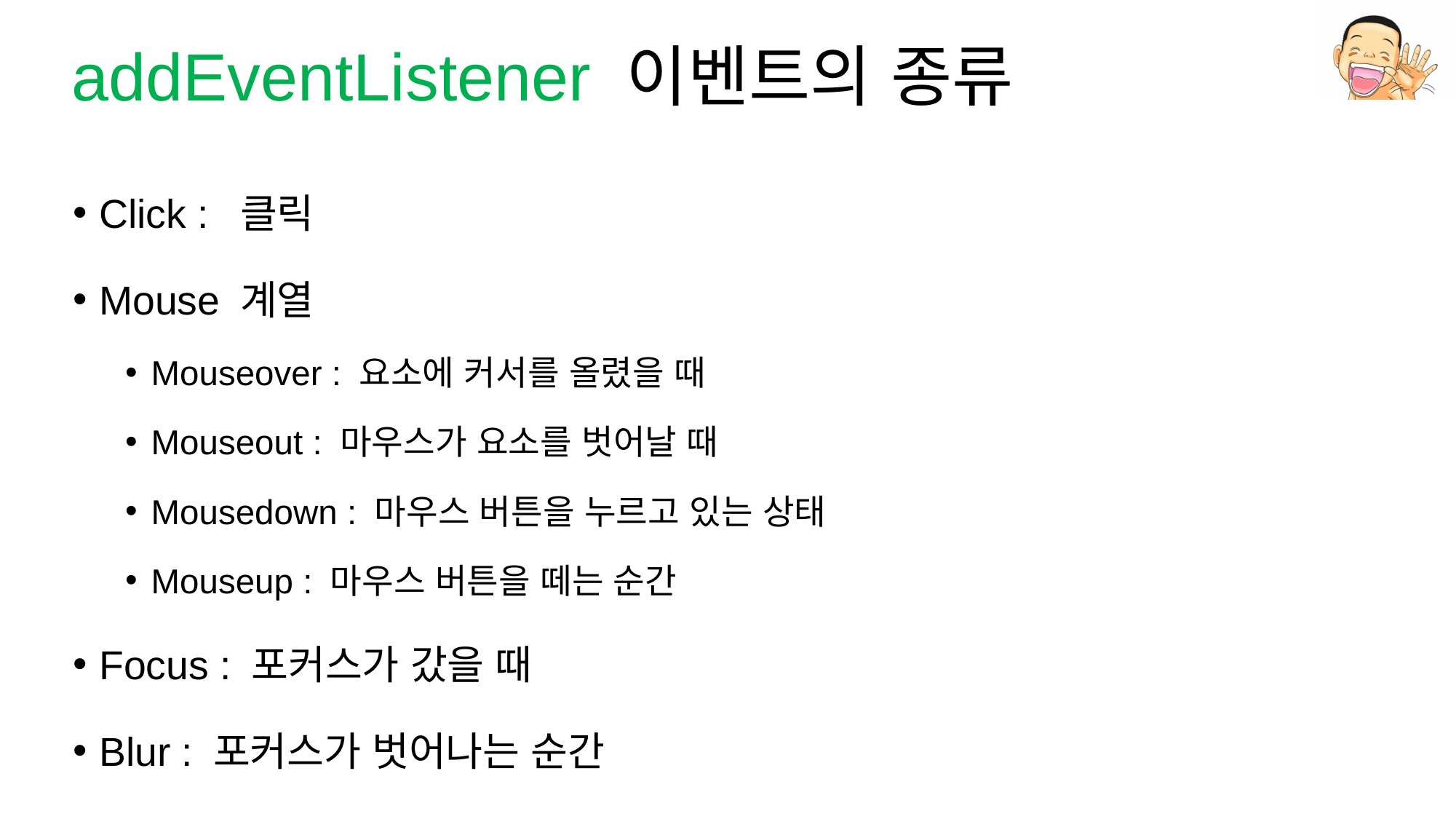

# addEventListener 이벤트의 종류
Click :  클릭
Mouse 계열
Mouseover : 요소에 커서를 올렸을 때
Mouseout : 마우스가 요소를 벗어날 때
Mousedown : 마우스 버튼을 누르고 있는 상태
Mouseup : 마우스 버튼을 떼는 순간
Focus : 포커스가 갔을 때
Blur : 포커스가 벗어나는 순간